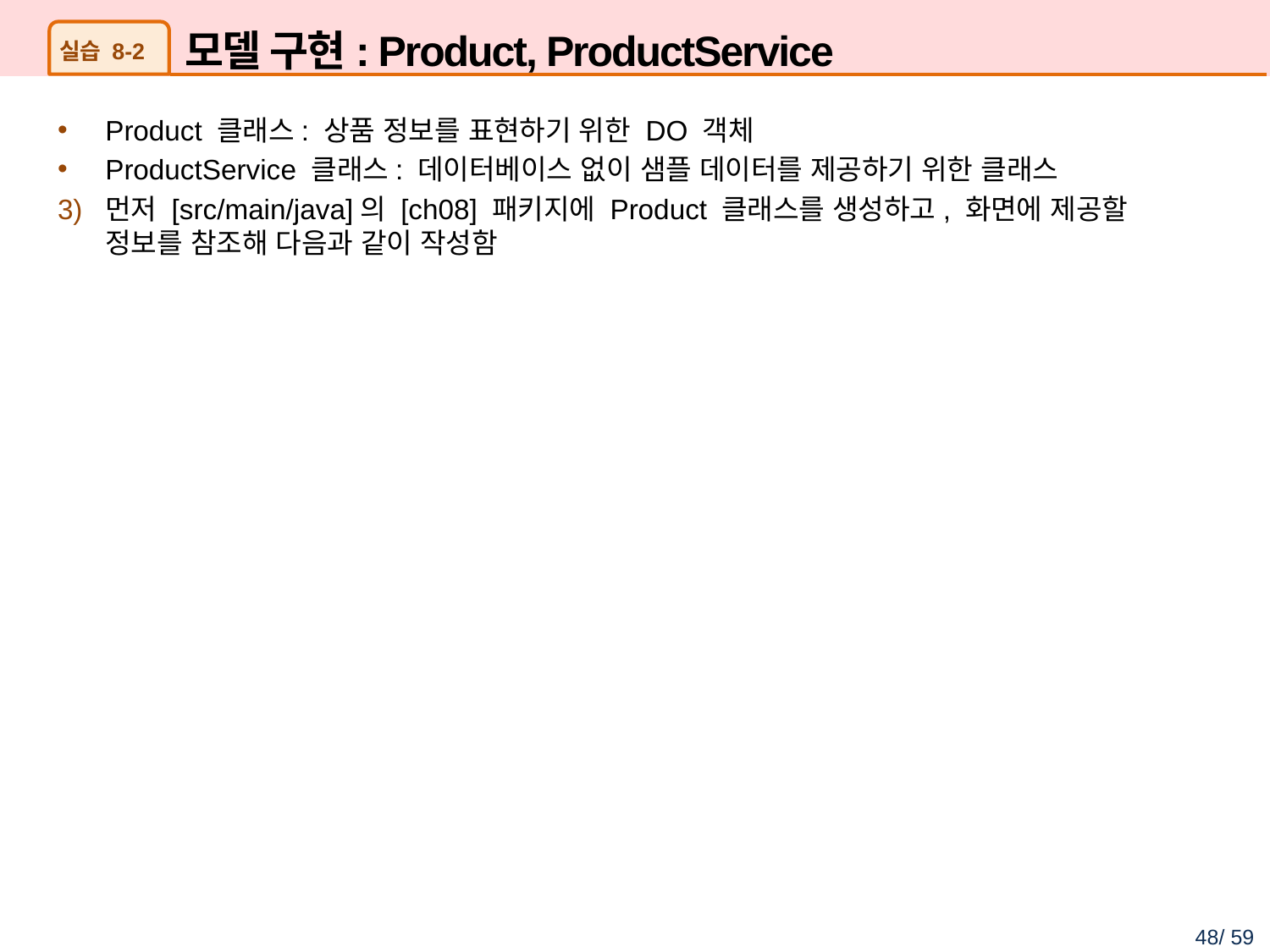

# 모델 구현: Product, ProductService
실습 8-2
Product 클래스: 상품 정보를 표현하기 위한 DO 객체
ProductService 클래스: 데이터베이스 없이 샘플 데이터를 제공하기 위한 클래스
먼저 [src/main/java]의 [ch08] 패키지에 Product 클래스를 생성하고, 화면에 제공할 정보를 참조해 다음과 같이 작성함